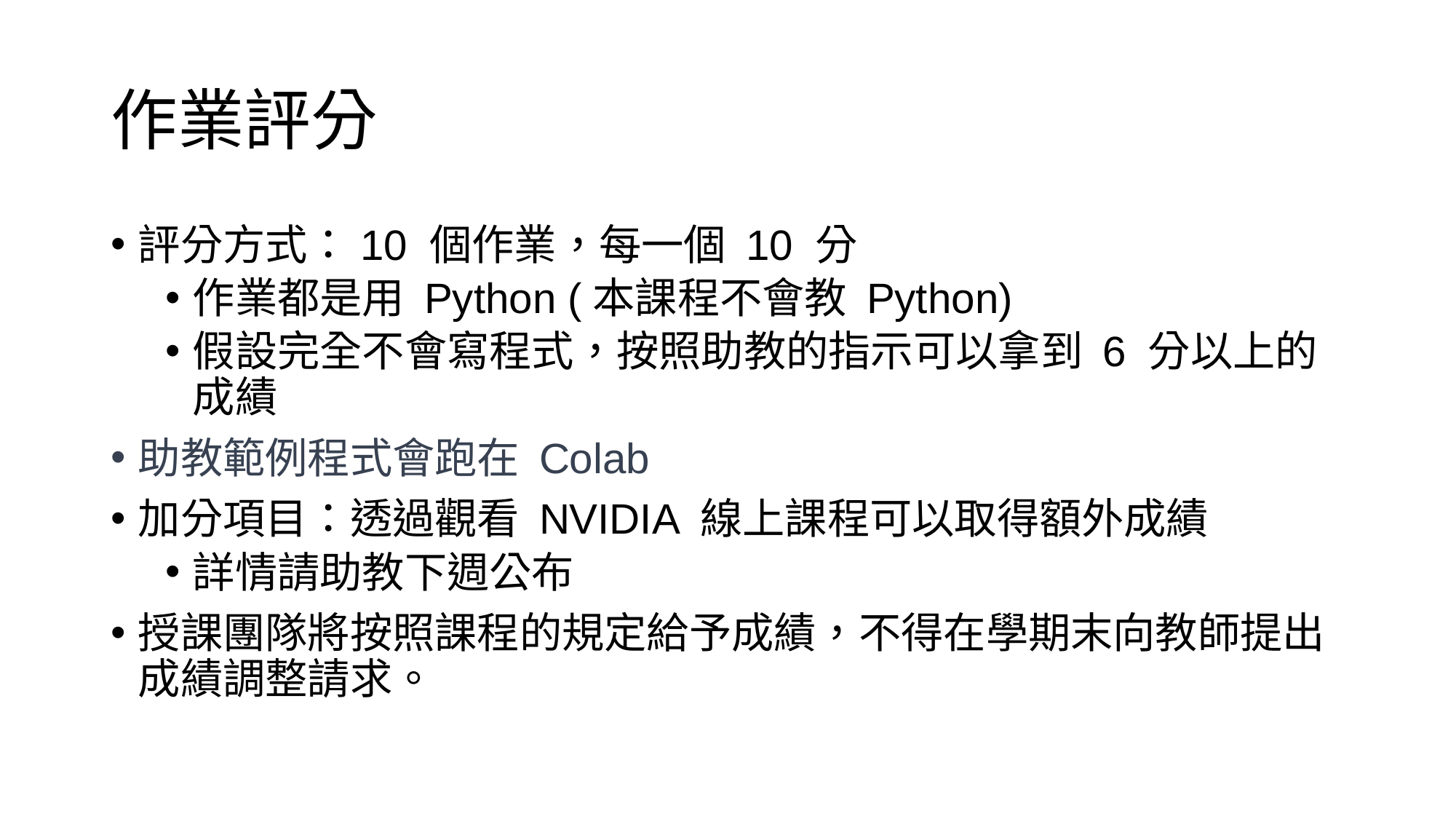

# 作業評分
評分方式：10 個作業，每一個 10 分
作業都是用 Python (本課程不會教 Python)
假設完全不會寫程式，按照助教的指示可以拿到 6 分以上的成績
助教範例程式會跑在 Colab
加分項目：透過觀看 NVIDIA 線上課程可以取得額外成績
詳情請助教下週公布
授課團隊將按照課程的規定給予成績，不得在學期末向教師提出成績調整請求。